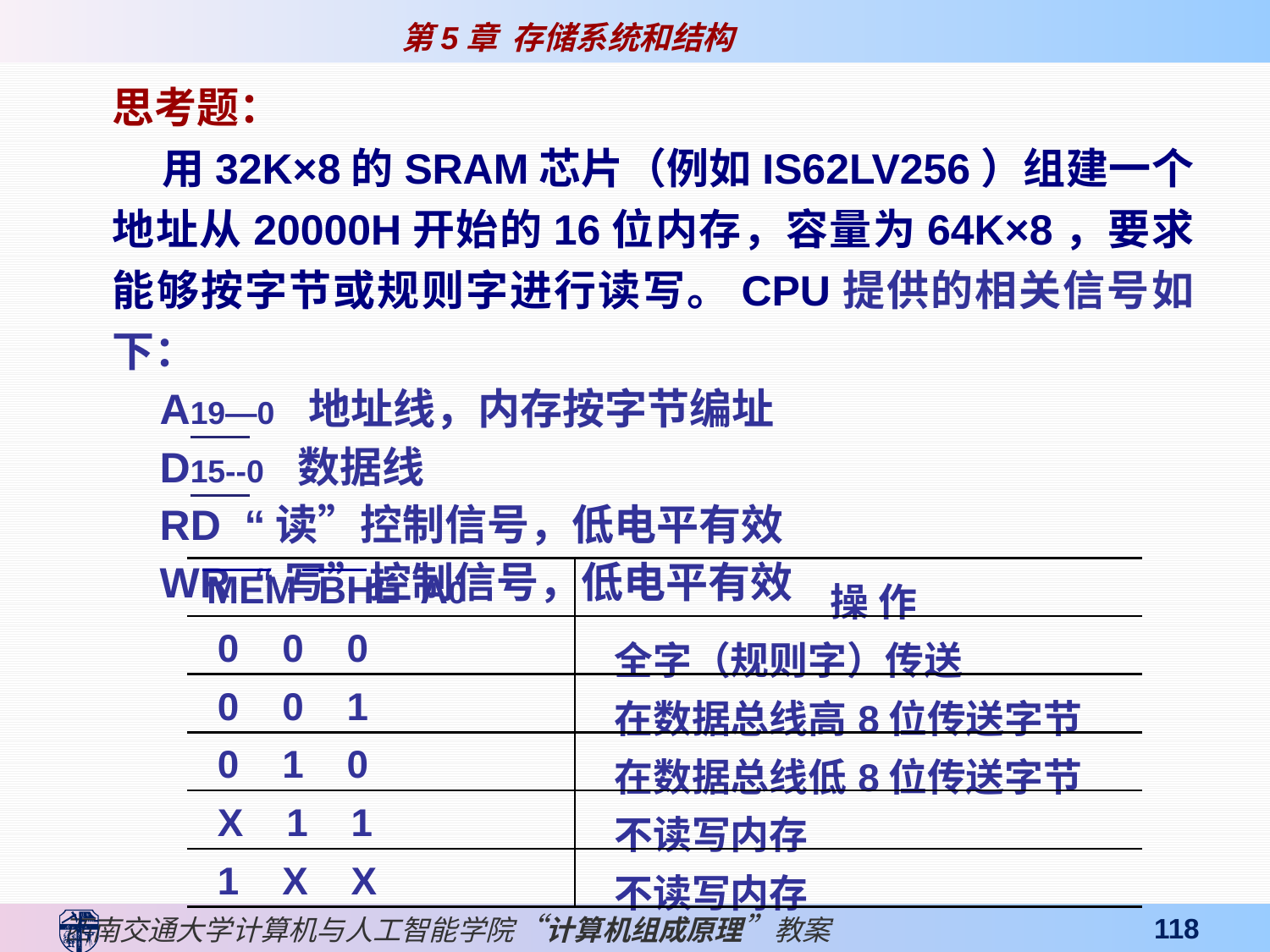

思考题：
    用32K×8的SRAM芯片（例如IS62LV256）组建一个地址从20000H开始的16位内存，容量为64K×8，要求能够按字节或规则字进行读写。CPU提供的相关信号如下：
    A19—0  地址线，内存按字节编址
    D15--0  数据线
    RD  “读”控制信号，低电平有效
    WR  “写”控制信号，低电平有效

| MEM BHE A0 | 操 作 |
| --- | --- |
| 0 0 0 | 全字（规则字）传送 |
| 0 0 1 | 在数据总线高8位传送字节 |
| 0 1 0 | 在数据总线低8位传送字节 |
| X 1 1 | 不读写内存 |
| 1 X X | 不读写内存 |